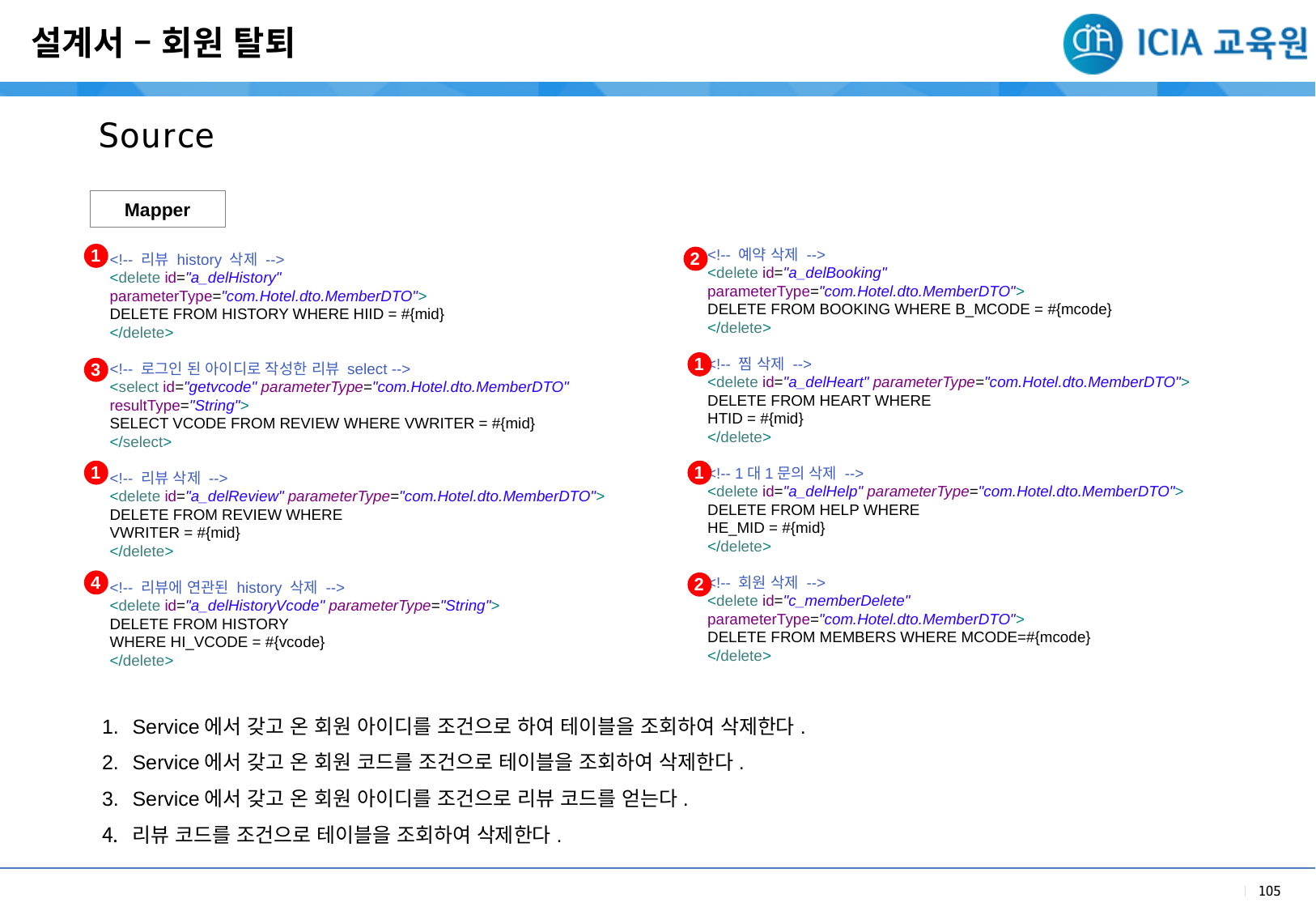

설계서 – 회원 탈퇴
Source
Mapper
1

<!-- 예약 삭제 -->
<delete id="a_delBooking"
parameterType="com.Hotel.dto.MemberDTO">
DELETE FROM BOOKING WHERE B_MCODE = #{mcode}
</delete>

<!-- 찜 삭제 -->
<delete id="a_delHeart" parameterType="com.Hotel.dto.MemberDTO">
DELETE FROM HEART WHERE
HTID = #{mid}
</delete>

<!-- 1대1문의 삭제 -->
<delete id="a_delHelp" parameterType="com.Hotel.dto.MemberDTO">
DELETE FROM HELP WHERE
HE_MID = #{mid}
</delete>

<!-- 회원 삭제 -->
<delete id="c_memberDelete"
parameterType="com.Hotel.dto.MemberDTO">
DELETE FROM MEMBERS WHERE MCODE=#{mcode}
</delete>
2

<!-- 리뷰 history 삭제 -->
<delete id="a_delHistory"
parameterType="com.Hotel.dto.MemberDTO">
DELETE FROM HISTORY WHERE HIID = #{mid}
</delete>

<!-- 로그인 된 아이디로 작성한 리뷰 select -->
<select id="getvcode" parameterType="com.Hotel.dto.MemberDTO"
resultType="String">
SELECT VCODE FROM REVIEW WHERE VWRITER = #{mid}
</select>

<!-- 리뷰 삭제 -->
<delete id="a_delReview" parameterType="com.Hotel.dto.MemberDTO">
DELETE FROM REVIEW WHERE
VWRITER = #{mid}
</delete>

<!-- 리뷰에 연관된 history 삭제 -->
<delete id="a_delHistoryVcode" parameterType="String">
DELETE FROM HISTORY
WHERE HI_VCODE = #{vcode}
</delete>
1

3

1

1

4

2

Service에서 갖고 온 회원 아이디를 조건으로 하여 테이블을 조회하여 삭제한다.
Service에서 갖고 온 회원 코드를 조건으로 테이블을 조회하여 삭제한다.
Service에서 갖고 온 회원 아이디를 조건으로 리뷰 코드를 얻는다.
리뷰 코드를 조건으로 테이블을 조회하여 삭제한다.